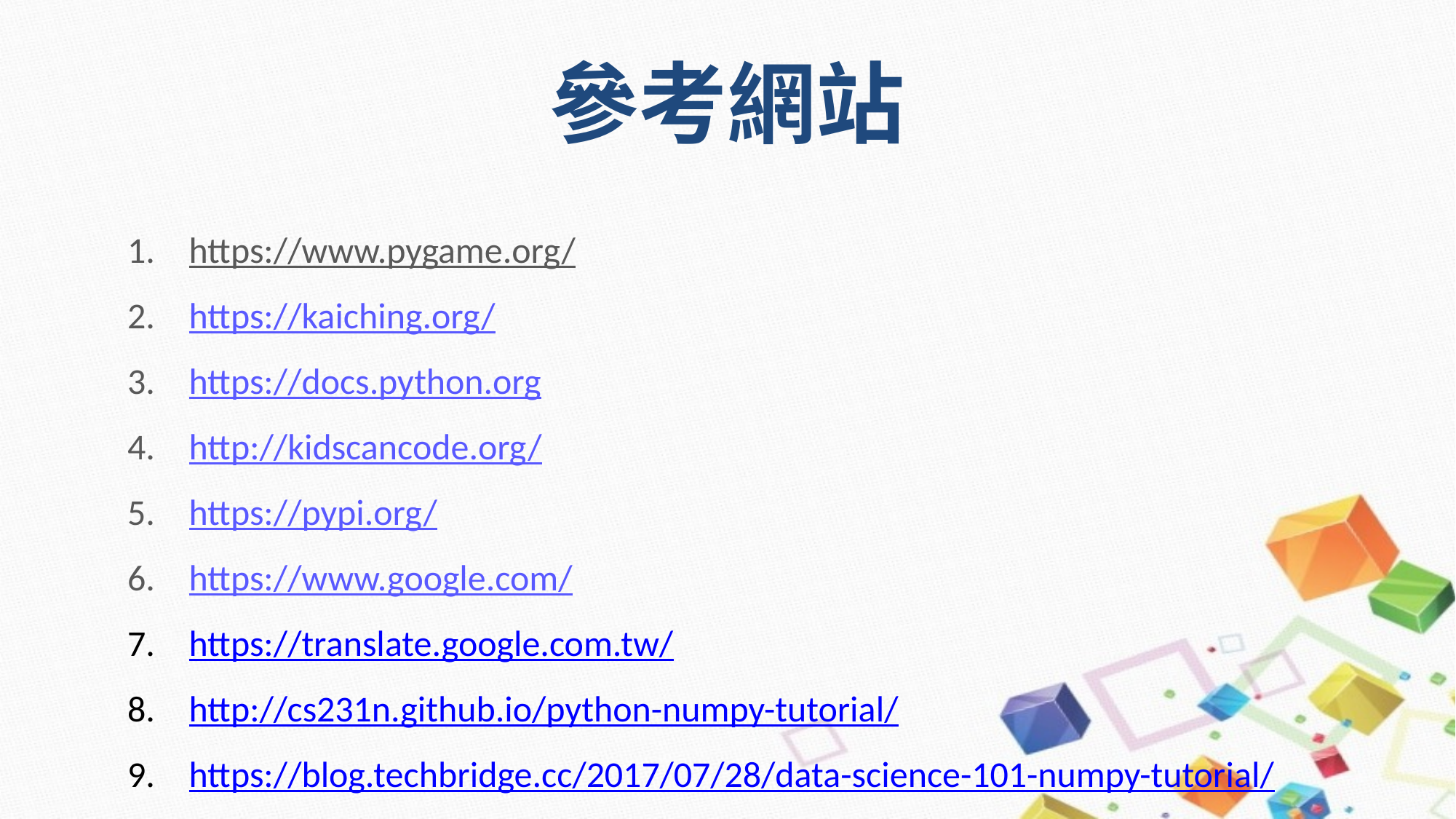

# 參考網站
https://www.pygame.org/
https://kaiching.org/
https://docs.python.org
http://kidscancode.org/
https://pypi.org/
https://www.google.com/
https://translate.google.com.tw/
http://cs231n.github.io/python-numpy-tutorial/
https://blog.techbridge.cc/2017/07/28/data-science-101-numpy-tutorial/